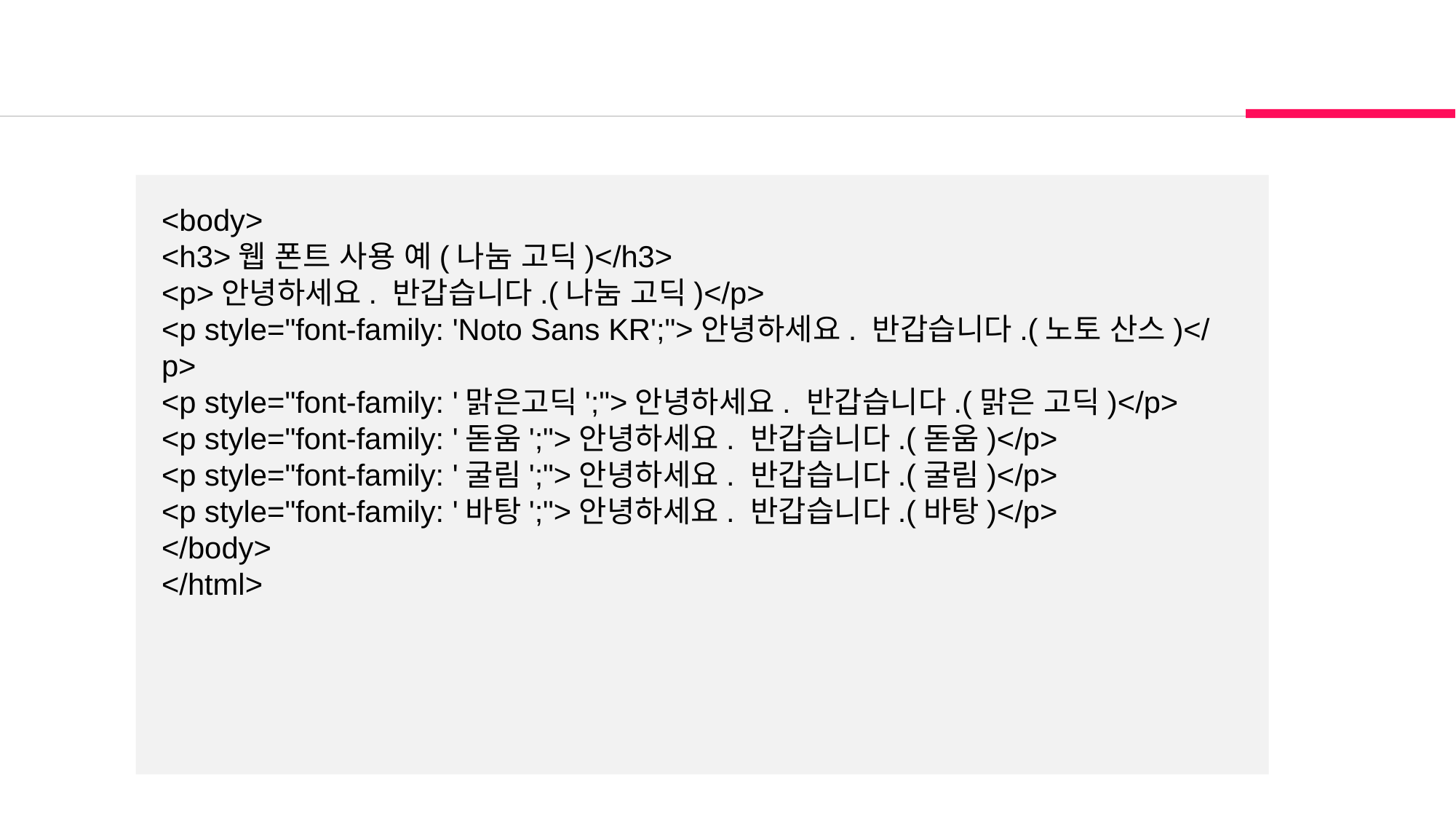

<body>
<h3>웹 폰트 사용 예(나눔 고딕)</h3>
<p>안녕하세요. 반갑습니다.(나눔 고딕)</p>
<p style="font-family: 'Noto Sans KR';">안녕하세요. 반갑습니다.(노토 산스)</p>
<p style="font-family: '맑은고딕';">안녕하세요. 반갑습니다.(맑은 고딕)</p>
<p style="font-family: '돋움';">안녕하세요. 반갑습니다.(돋움)</p>
<p style="font-family: '굴림';">안녕하세요. 반갑습니다.(굴림)</p>
<p style="font-family: '바탕';">안녕하세요. 반갑습니다.(바탕)</p>
</body>
</html>